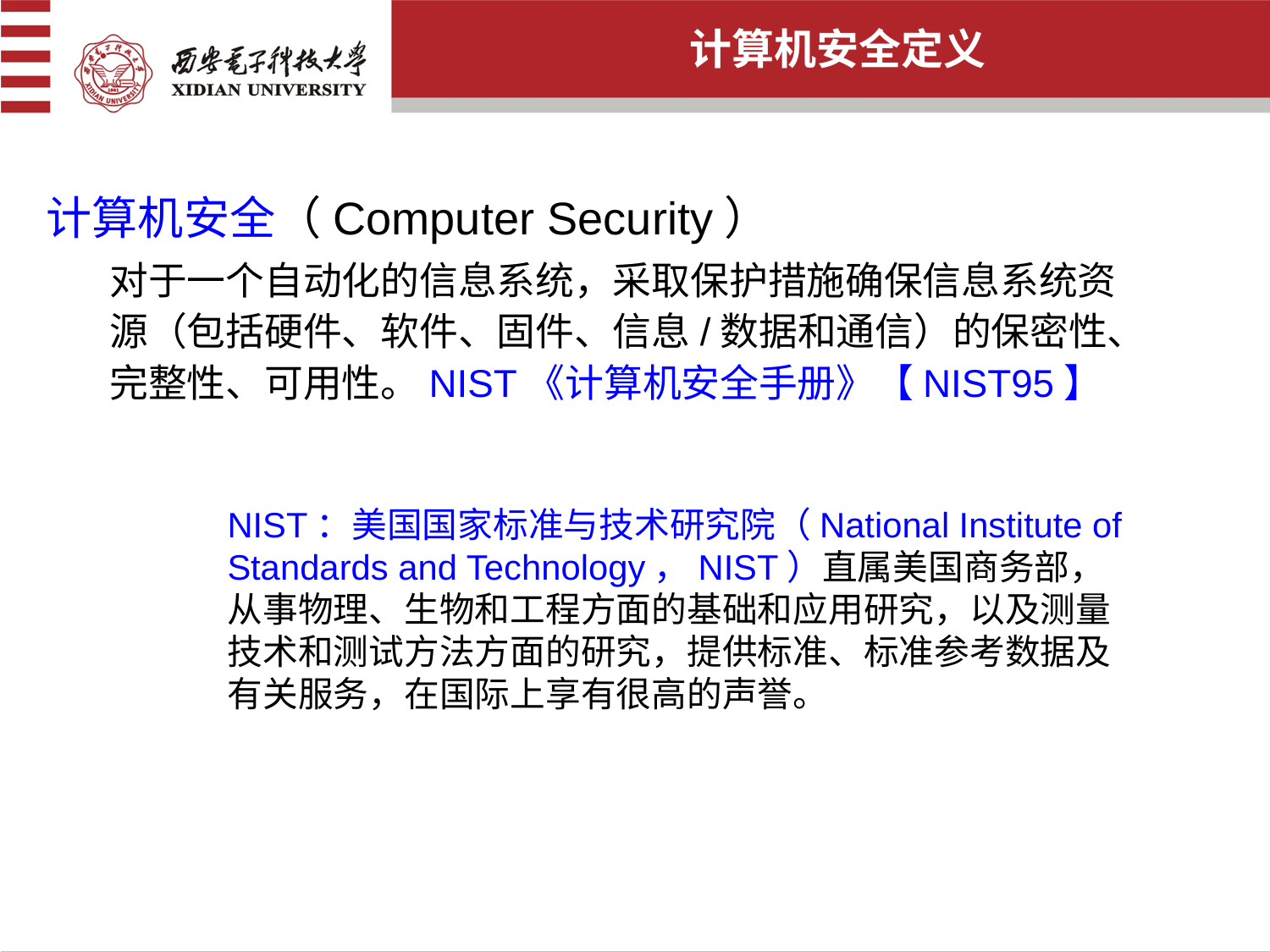

计算机安全定义
计算机安全（Computer Security）
对于一个自动化的信息系统，采取保护措施确保信息系统资源（包括硬件、软件、固件、信息/数据和通信）的保密性、完整性、可用性。NIST《计算机安全手册》【NIST95】
NIST：美国国家标准与技术研究院（National Institute of Standards and Technology，NIST）直属美国商务部，从事物理、生物和工程方面的基础和应用研究，以及测量技术和测试方法方面的研究，提供标准、标准参考数据及有关服务，在国际上享有很高的声誉。